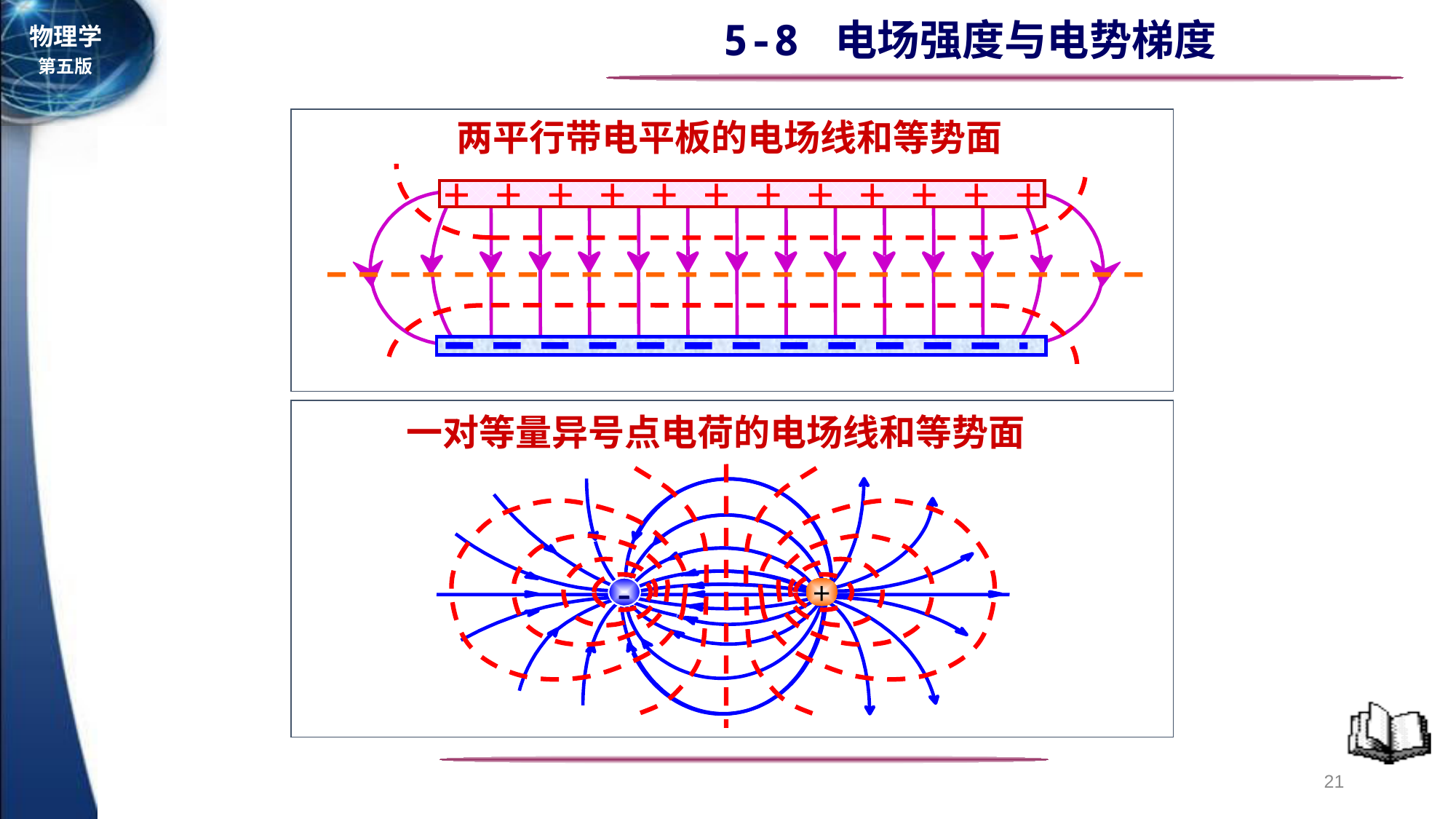

两平行带电平板的电场线和等势面
+  +  +  +  +  +  +  +  +  +  +  +

   一对等量异号点电荷的电场线和等势面

-
+

21